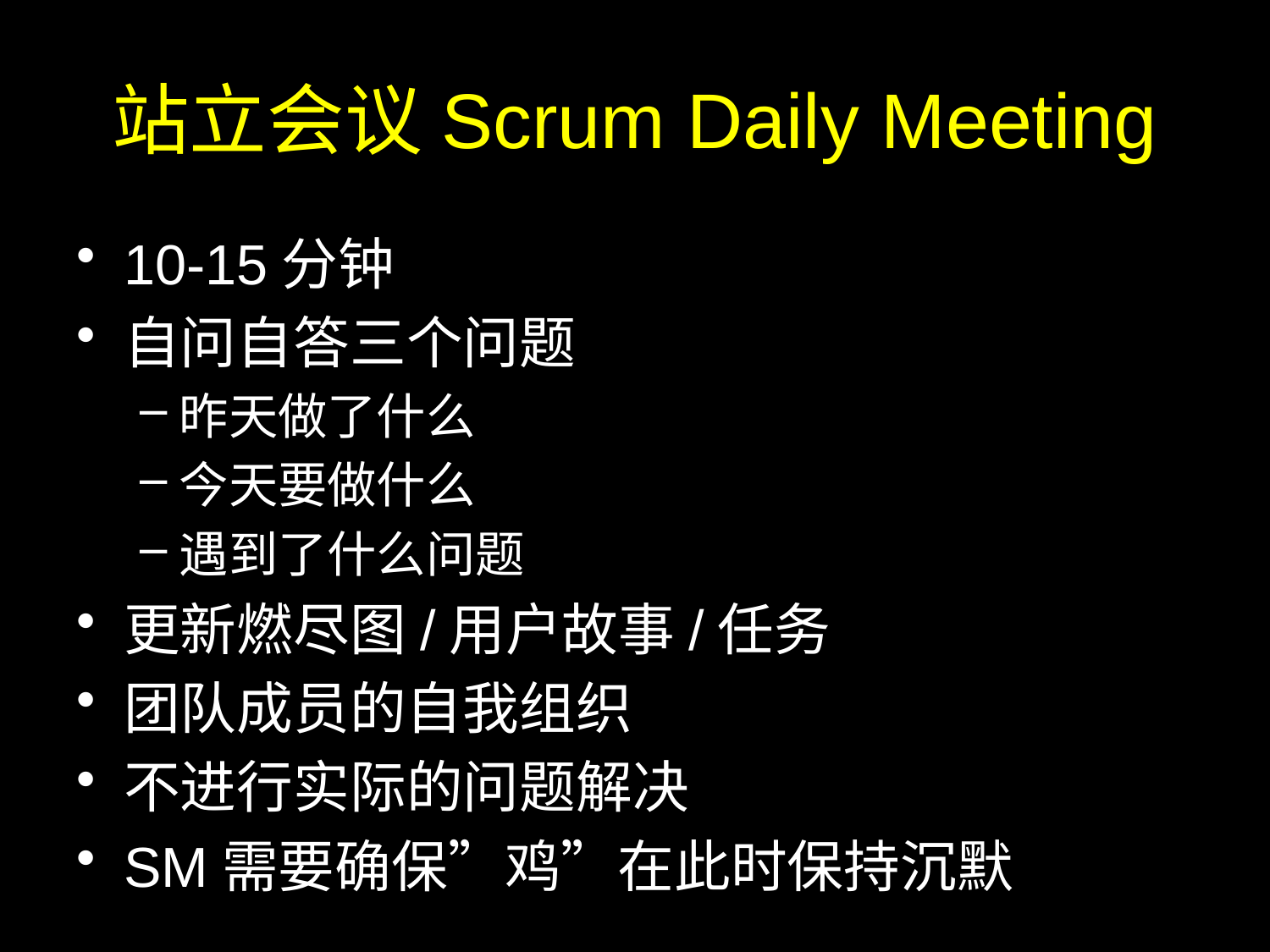

# 站立会议Scrum Daily Meeting
10-15分钟
自问自答三个问题
昨天做了什么
今天要做什么
遇到了什么问题
更新燃尽图/用户故事/任务
团队成员的自我组织
不进行实际的问题解决
SM需要确保”鸡”在此时保持沉默